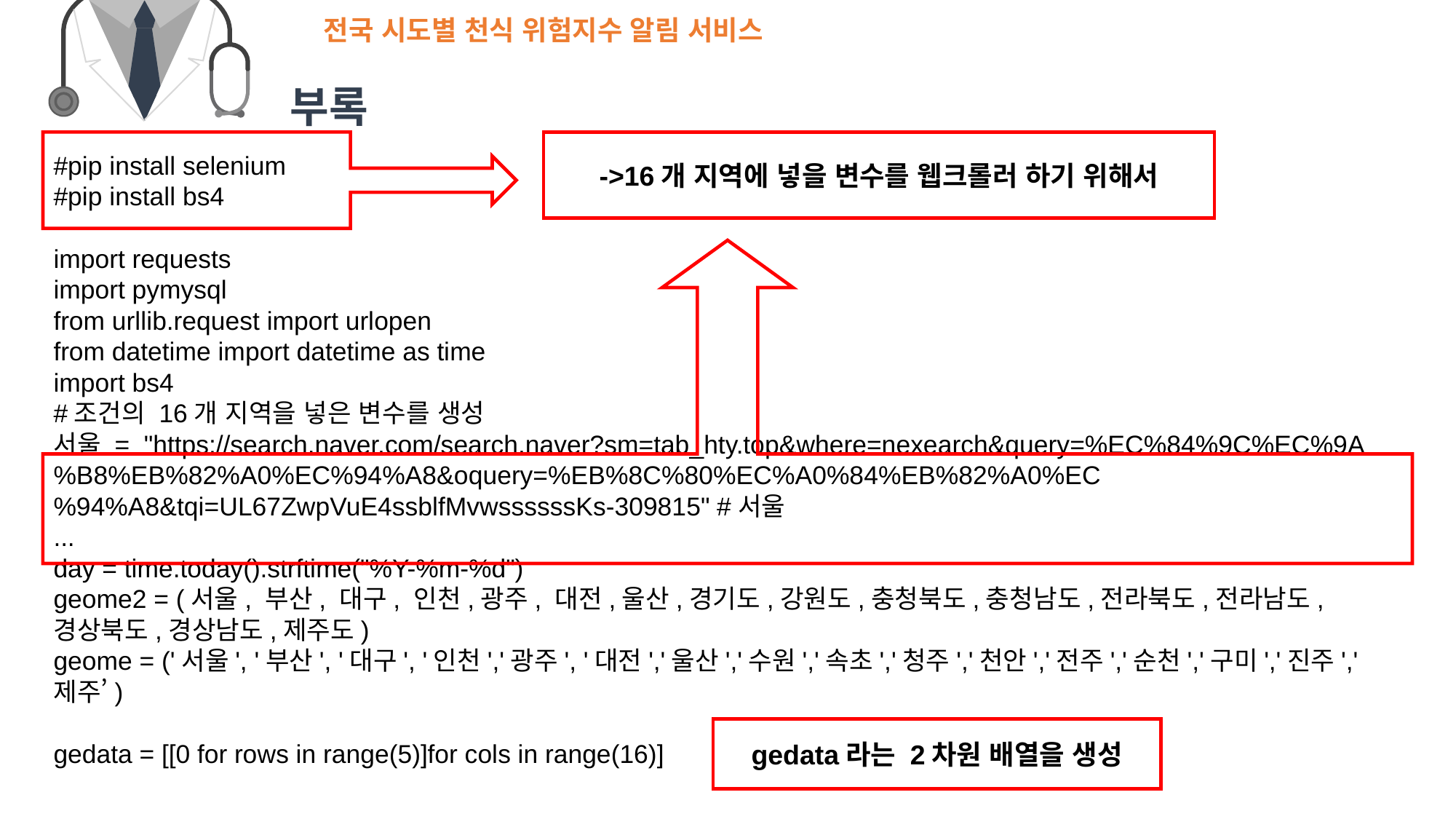

전국 시도별 천식 위험지수 알림 서비스
부록

->16개 지역에 넣을 변수를 웹크롤러 하기 위해서
#pip install selenium
#pip install bs4

import requests
import pymysql
from urllib.request import urlopen
from datetime import datetime as time
import bs4
#조건의 16개 지역을 넣은 변수를 생성
서울 =  "https://search.naver.com/search.naver?sm=tab_hty.top&where=nexearch&query=%EC%84%9C%EC%9A%B8%EB%82%A0%EC%94%A8&oquery=%EB%8C%80%EC%A0%84%EB%82%A0%EC%94%A8&tqi=UL67ZwpVuE4ssblfMvwssssssKs-309815" #서울
...
day = time.today().strftime("%Y-%m-%d")
geome2 = (서울, 부산, 대구, 인천,광주, 대전,울산,경기도,강원도,충청북도,충청남도,전라북도,전라남도,경상북도,경상남도,제주도)
geome = ('서울', '부산', '대구', '인천','광주', '대전','울산','수원','속초','청주','천안','전주','순천','구미','진주','제주’)

gedata = [[0 for rows in range(5)]for cols in range(16)]
gedata라는 2차원 배열을 생성